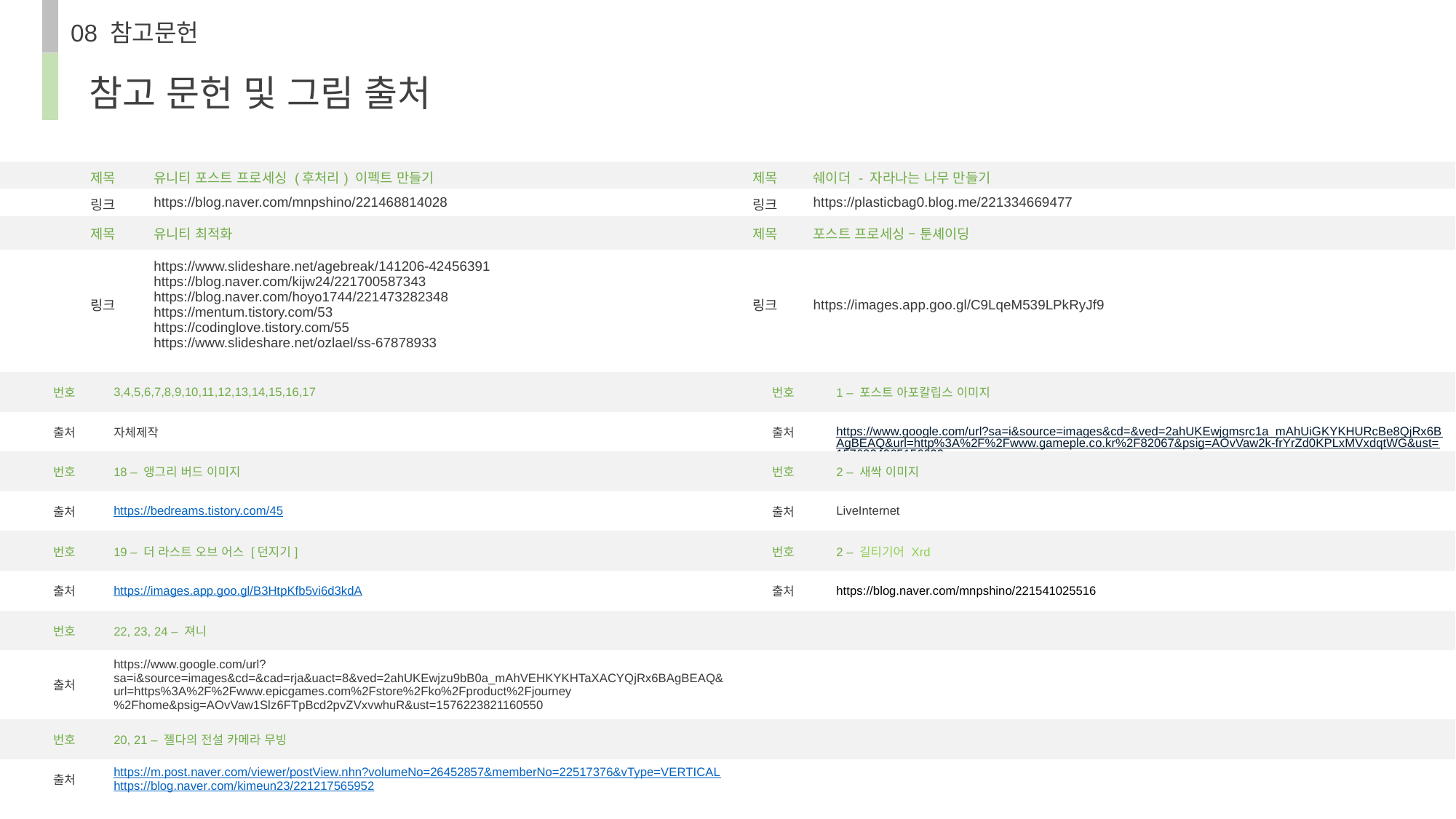

08 참고문헌

참고 문헌 및 그림 출처
|  | 제목 | 유니티 포스트 프로세싱 (후처리) 이펙트 만들기 |  | 제목 | 쉐이더 - 자라나는 나무 만들기 |
| --- | --- | --- | --- | --- | --- |
|  | 링크 | https://blog.naver.com/mnpshino/221468814028 |  | 링크 | https://plasticbag0.blog.me/221334669477 |
|  | 제목 | 유니티 최적화 |  | 제목 | 포스트 프로세싱 – 툰셰이딩 |
|  | 링크 | https://www.slideshare.net/agebreak/141206-42456391 https://blog.naver.com/kijw24/221700587343 https://blog.naver.com/hoyo1744/221473282348 https://mentum.tistory.com/53 https://codinglove.tistory.com/55 https://www.slideshare.net/ozlael/ss-67878933 |  | 링크 | https://images.app.goo.gl/C9LqeM539LPkRyJf9 |
|  | 번호 | 3,4,5,6,7,8,9,10,11,12,13,14,15,16,17 | 번호 | 1 – 포스트 아포칼립스 이미지 |
| --- | --- | --- | --- | --- |
|  | 출처 | 자체제작 | 출처 | https://www.google.com/url?sa=i&source=images&cd=&ved=2ahUKEwjgmsrc1a\_mAhUiGKYKHURcBe8QjRx6BAgBEAQ&url=http%3A%2F%2Fwww.gameple.co.kr%2F82067&psig=AOvVaw2k-frYrZd0KPLxMVxdqtWG&ust=1576224965156699 |
|  | 번호 | 18 – 앵그리 버드 이미지 | 번호 | 2 – 새싹 이미지 |
|  | 출처 | https://bedreams.tistory.com/45 | 출처 | LiveInternet |
|  | 번호 | 19 – 더 라스트 오브 어스 [던지기] | 번호 | 2 – 길티기어 Xrd |
|  | 출처 | https://images.app.goo.gl/B3HtpKfb5vi6d3kdA | 출처 | https://blog.naver.com/mnpshino/221541025516 |
|  | 번호 | 22, 23, 24 – 져니 |  |  |
|  | 출처 | https://www.google.com/url?sa=i&source=images&cd=&cad=rja&uact=8&ved=2ahUKEwjzu9bB0a\_mAhVEHKYKHTaXACYQjRx6BAgBEAQ&url=https%3A%2F%2Fwww.epicgames.com%2Fstore%2Fko%2Fproduct%2Fjourney%2Fhome&psig=AOvVaw1Slz6FTpBcd2pvZVxvwhuR&ust=1576223821160550 |  |  |
|  | 번호 | 20, 21 – 젤다의 전설 카메라 무빙 |  |  |
|  | 출처 | https://m.post.naver.com/viewer/postView.nhn?volumeNo=26452857&memberNo=22517376&vType=VERTICAL https://blog.naver.com/kimeun23/221217565952 |  |  |